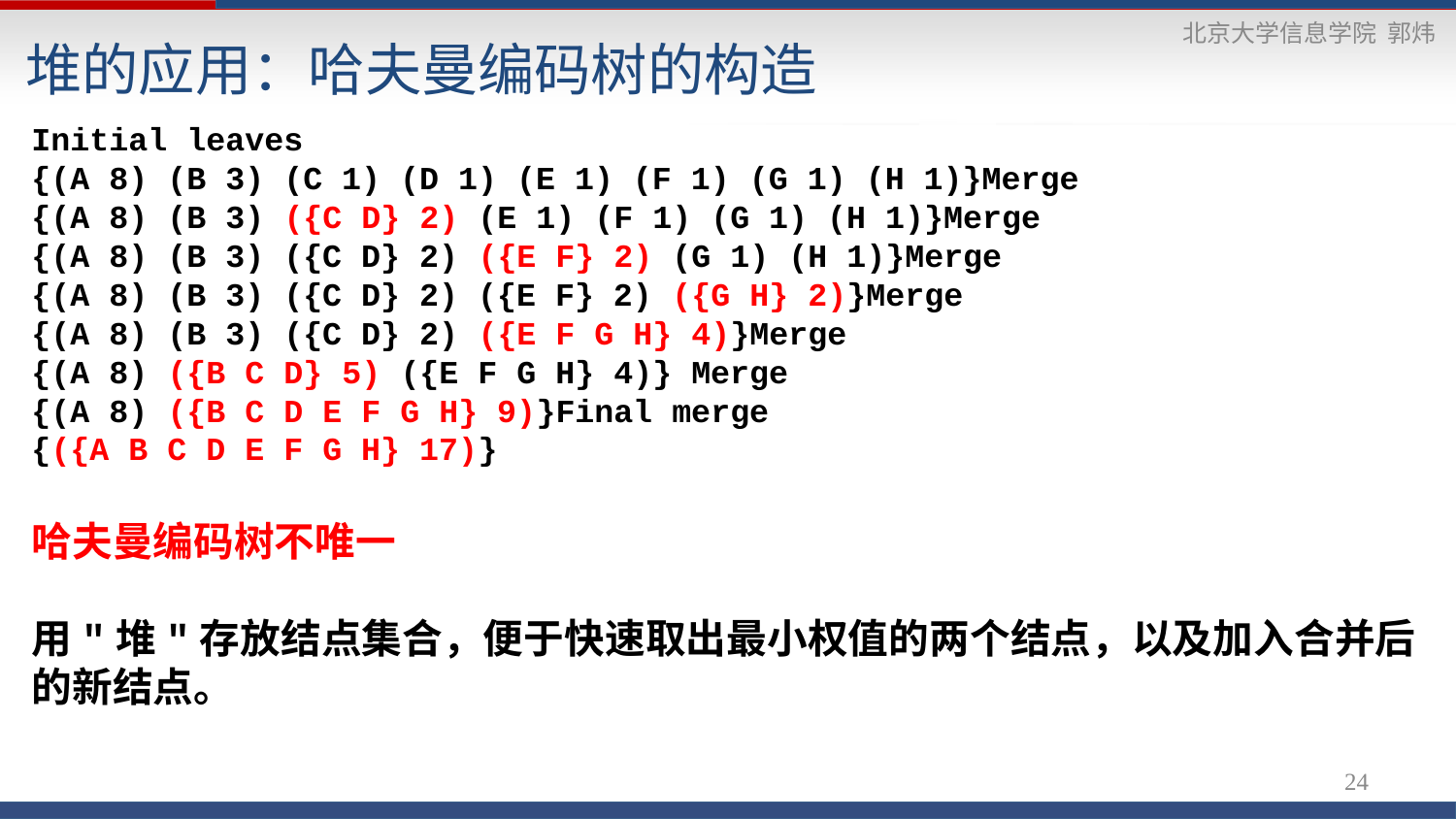

堆的应用：哈夫曼编码树的构造
Initial leaves
{(A 8) (B 3) (C 1) (D 1) (E 1) (F 1) (G 1) (H 1)}Merge
{(A 8) (B 3) ({C D} 2) (E 1) (F 1) (G 1) (H 1)}Merge
{(A 8) (B 3) ({C D} 2) ({E F} 2) (G 1) (H 1)}Merge
{(A 8) (B 3) ({C D} 2) ({E F} 2) ({G H} 2)}Merge
{(A 8) (B 3) ({C D} 2) ({E F G H} 4)}Merge
{(A 8) ({B C D} 5) ({E F G H} 4)} Merge
{(A 8) ({B C D E F G H} 9)}Final merge
{({A B C D E F G H} 17)}

哈夫曼编码树不唯一

用"堆"存放结点集合，便于快速取出最小权值的两个结点，以及加入合并后的新结点。
24